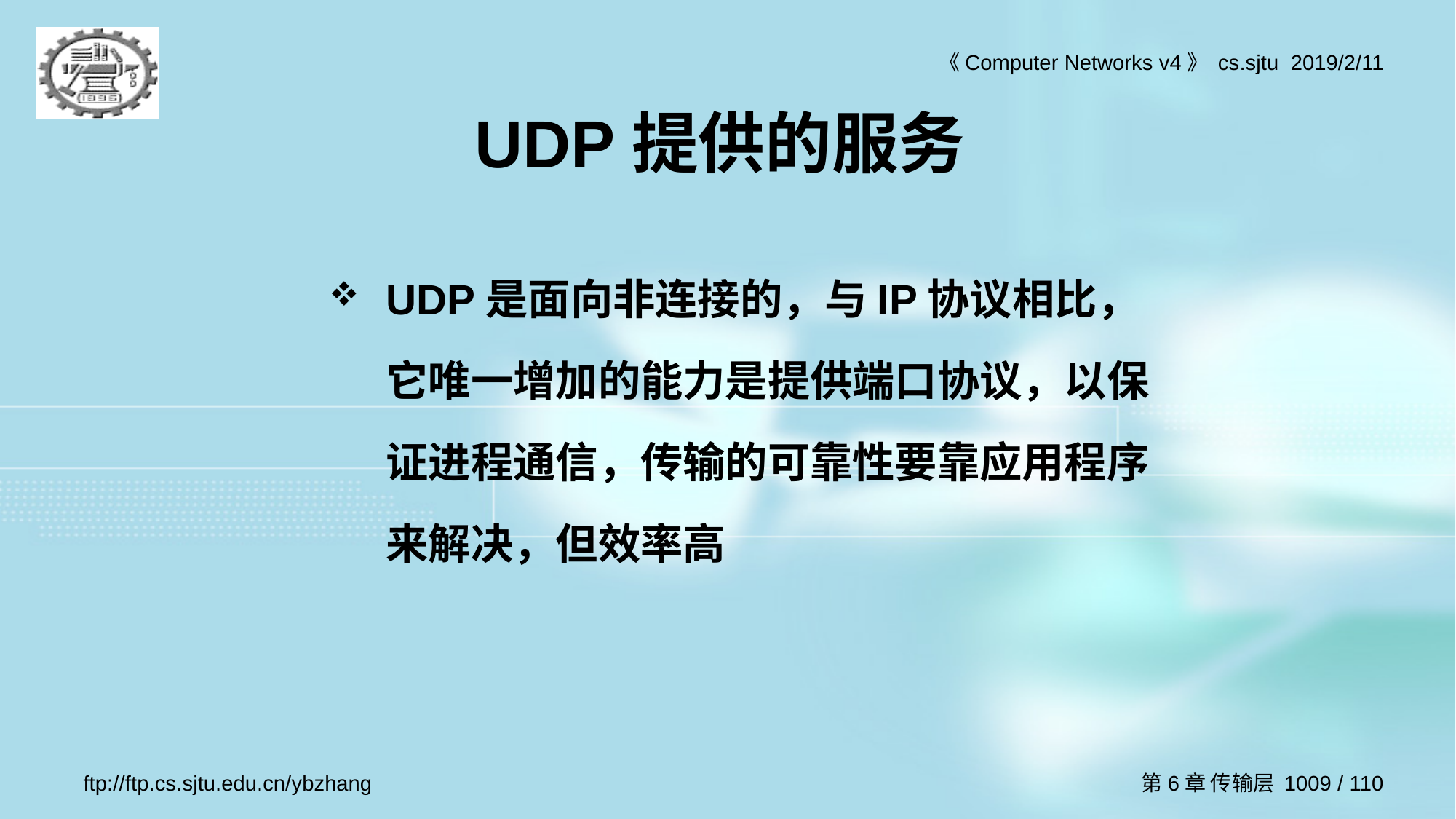

# UDP提供的服务
UDP是面向非连接的，与IP协议相比，它唯一增加的能力是提供端口协议，以保证进程通信，传输的可靠性要靠应用程序来解决，但效率高